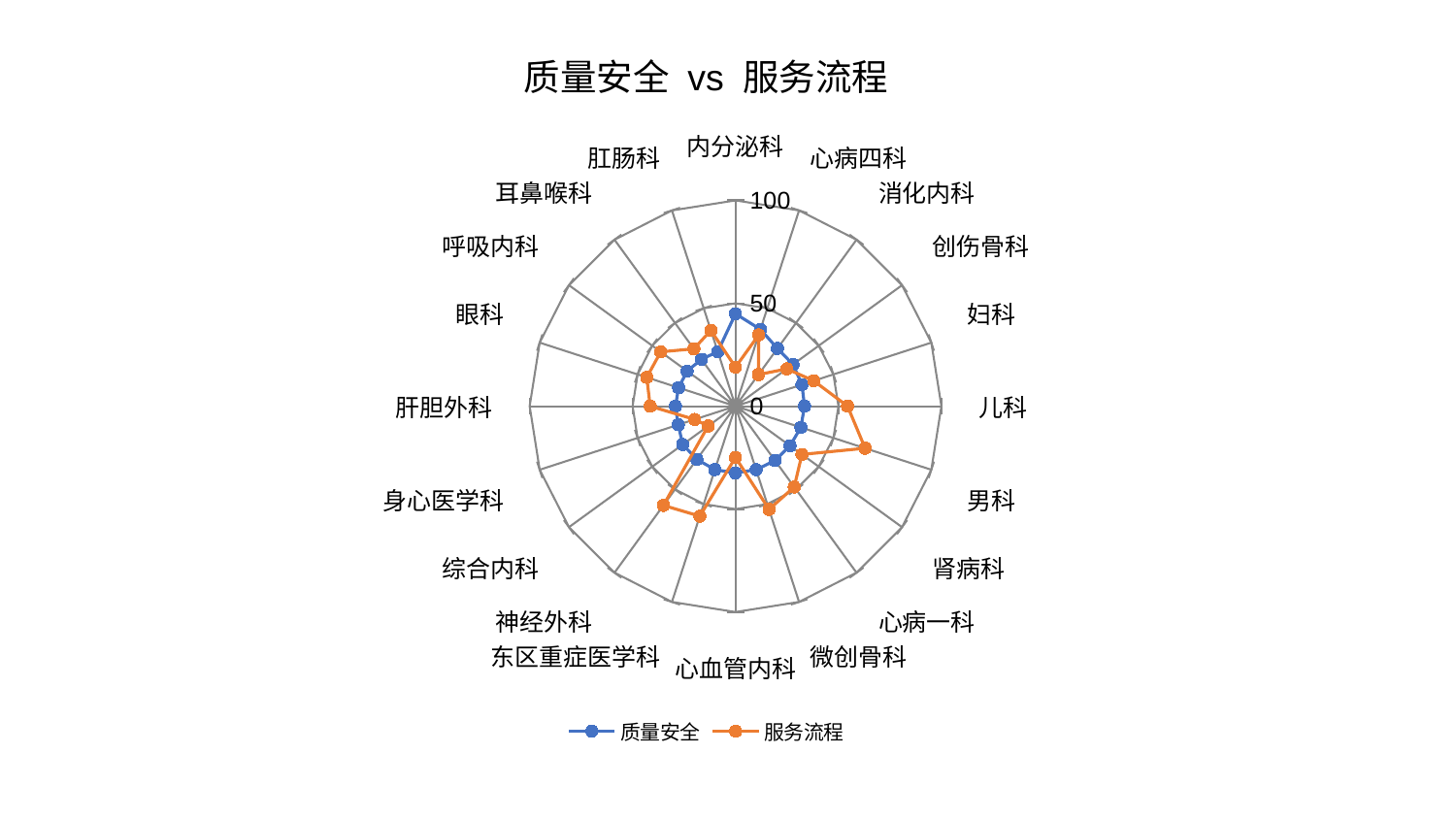

### Chart: 质量安全 vs 服务流程

| Category | 质量安全 | 服务流程 |
|---|---|---|
| 内分泌科 | 44.92404594241911 | 18.974787760599096 |
| 心病四科 | 39.245720249928695 | 36.40983903464448 |
| 消化内科 | 34.6754103253369 | 19.019061076114678 |
| 创伤骨科 | 34.51754472604117 | 30.84081202388535 |
| 妇科 | 33.940054871574844 | 39.931720899648525 |
| 儿科 | 33.51904138823221 | 54.44692163770404 |
| 男科 | 33.39077904057369 | 66.18742475477096 |
| 肾病科 | 32.731575237055004 | 39.90742230608169 |
| 心病一科 | 32.657979703108246 | 48.52635098851563 |
| 微创骨科 | 32.45326983850201 | 52.738878474827466 |
| 心血管内科 | 32.43828941032196 | 24.904916451325985 |
| 东区重症医学科 | 32.4115476560669 | 56.17628561033776 |
| 神经外科 | 31.94648026194499 | 59.58358985877616 |
| 综合内科 | 31.714042912695607 | 16.41541450554084 |
| 身心医学科 | 29.264643873644808 | 20.884893534919236 |
| 肝胆外科 | 29.17740920100876 | 41.46549959862129 |
| 眼科 | 29.076099163904882 | 45.33040463291933 |
| 呼吸内科 | 29.043234004773705 | 44.91789186038813 |
| 耳鼻喉科 | 28.178576892155228 | 34.466588529912755 |
| 肛肠科 | 27.85727627319409 | 38.719856777262535 |
13